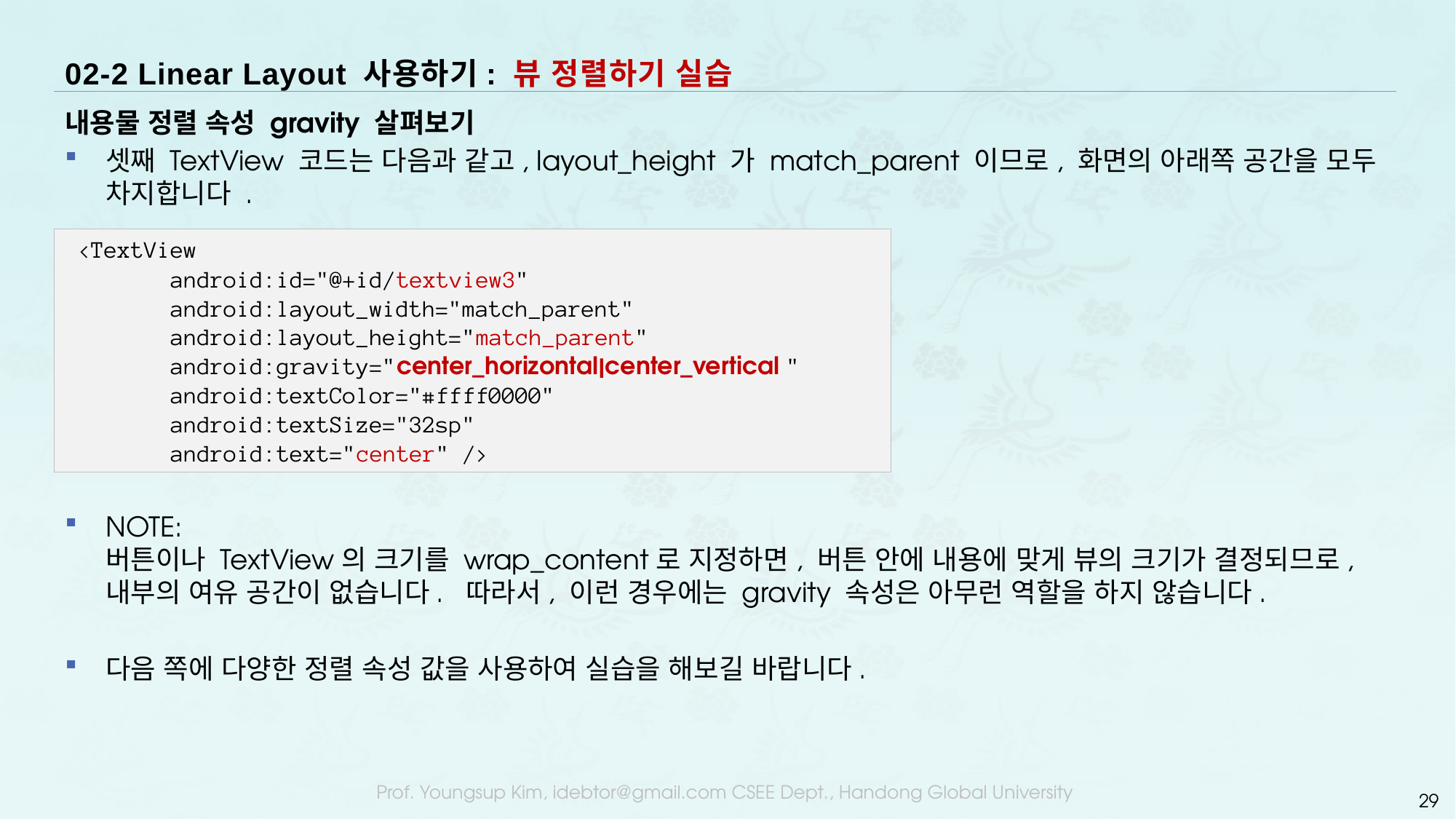

# 02-2 Linear Layout 사용하기: 뷰 정렬하기 실습
내용물 정렬 속성 gravity 살펴보기
셋째 TextView 코드는 다음과 같고, layout_height 가 match_parent 이므로, 화면의 아래쪽 공간을 모두 차지합니다 .

NOTE:
버튼이나 TextView의 크기를 wrap_content로 지정하면, 버튼 안에 내용에 맞게 뷰의 크기가 결정되므로, 내부의 여유 공간이 없습니다.  따라서, 이런 경우에는 gravity 속성은 아무런 역할을 하지 않습니다.

다음 쪽에 다양한 정렬 속성 값을 사용하여 실습을 해보길 바랍니다.

 <TextView
        android:id="@+id/textview3"
        android:layout_width="match_parent"
        android:layout_height="match_parent"
        android:gravity="center_horizontal|center_vertical "
        android:textColor="#ffff0000"
        android:textSize="32sp"
        android:text="center" />
29